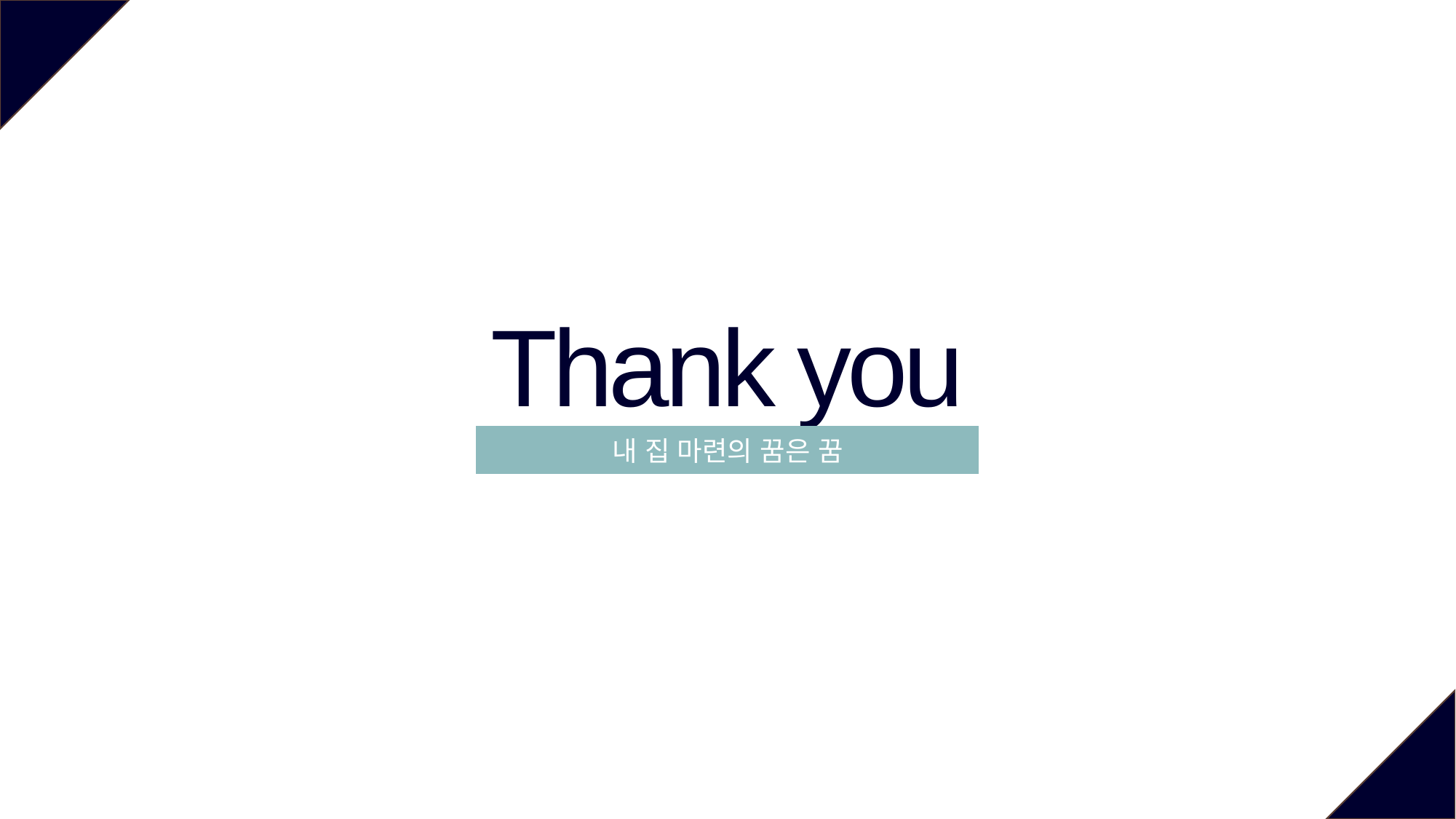

Thank you
내 집 마련의 꿈은 꿈